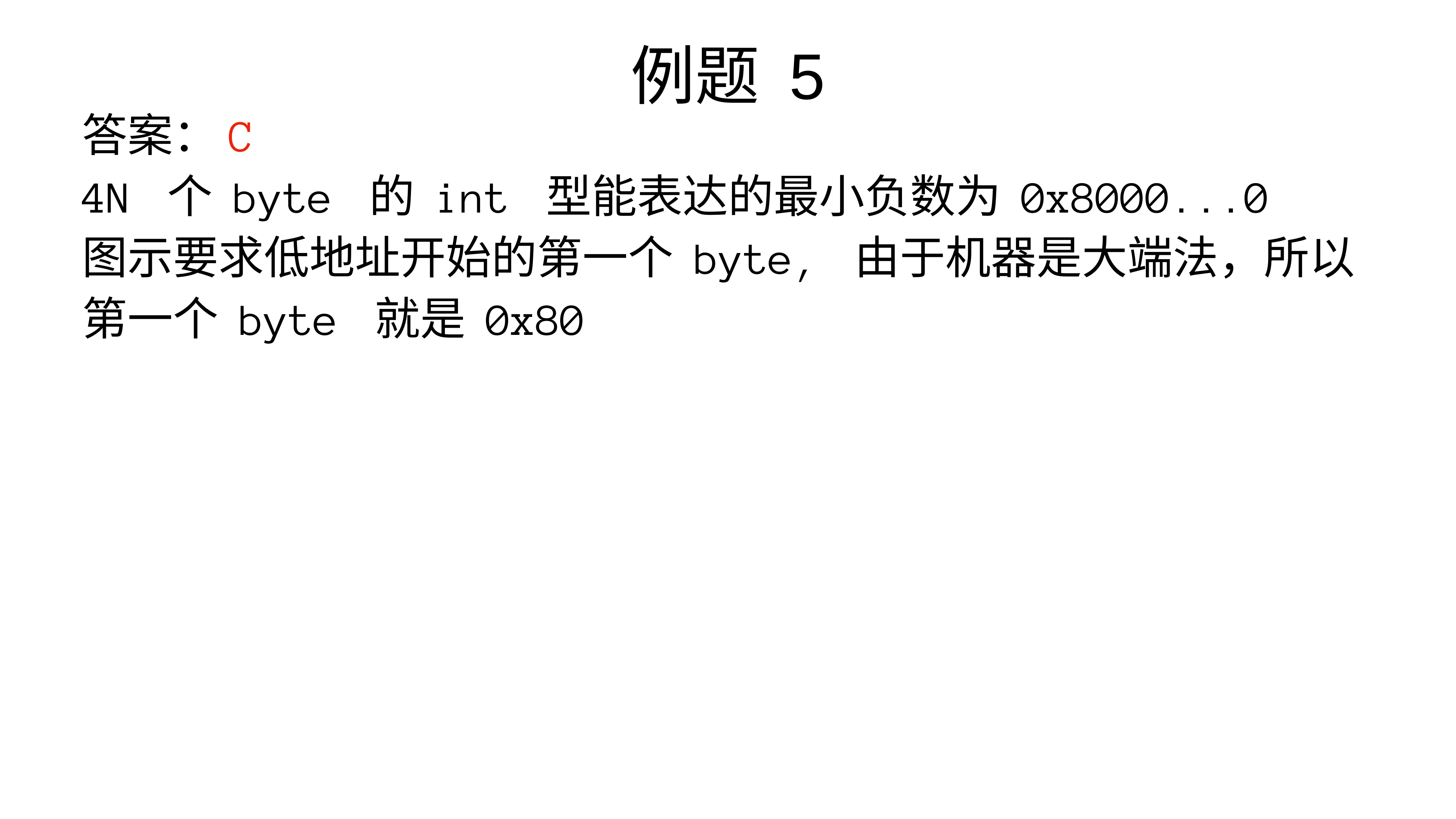

例题 5
答案：C
4N 个 byte 的 int 型能表达的最小负数为 0x8000...0
图示要求低地址开始的第一个 byte, 由于机器是大端法，所以
第一个 byte 就是 0x80